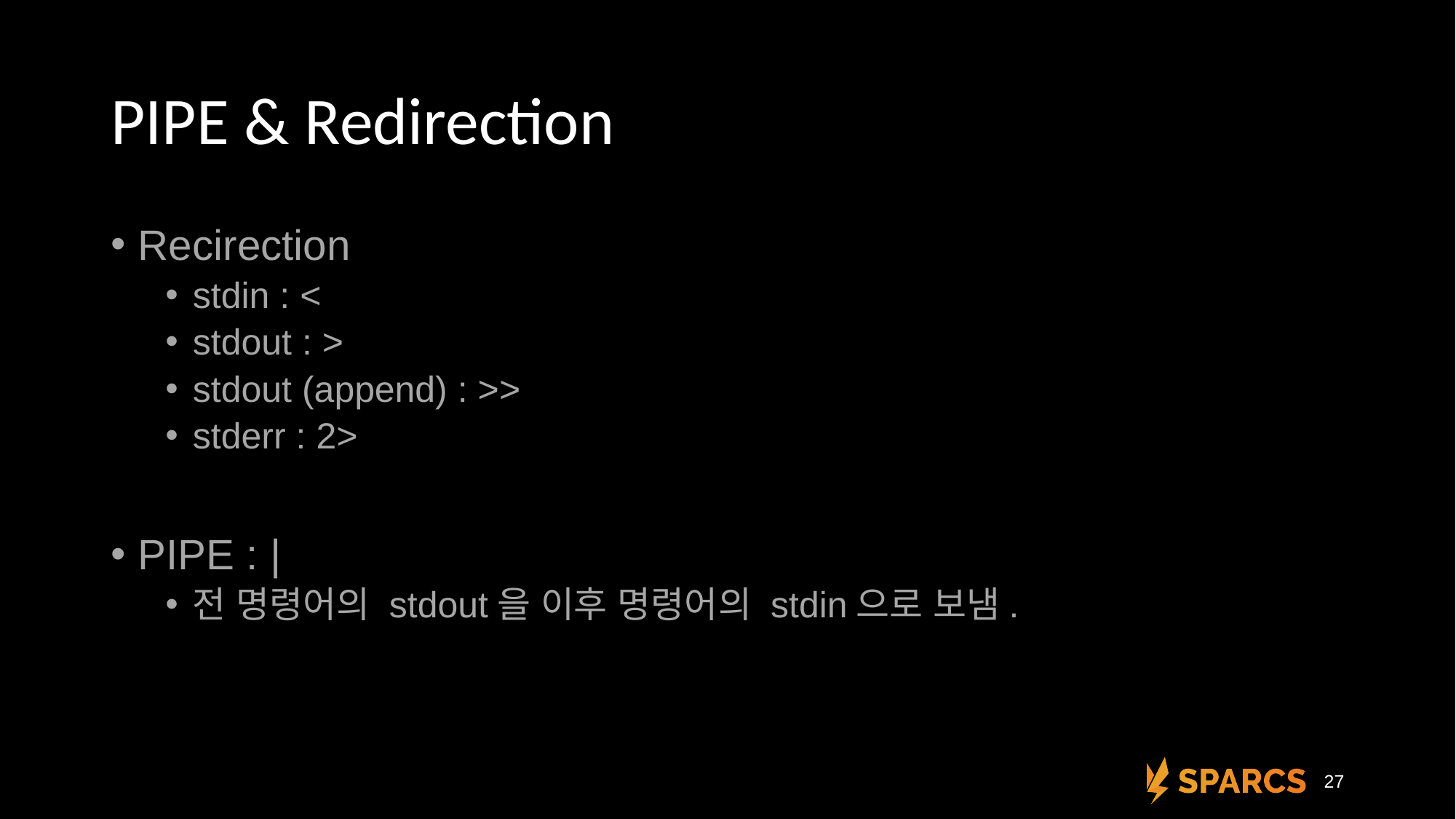

# PIPE & Redirection
Recirection
stdin : <
stdout : >
stdout (append) : >>
stderr : 2>

PIPE : |
전 명령어의 stdout을 이후 명령어의 stdin으로 보냄.
27